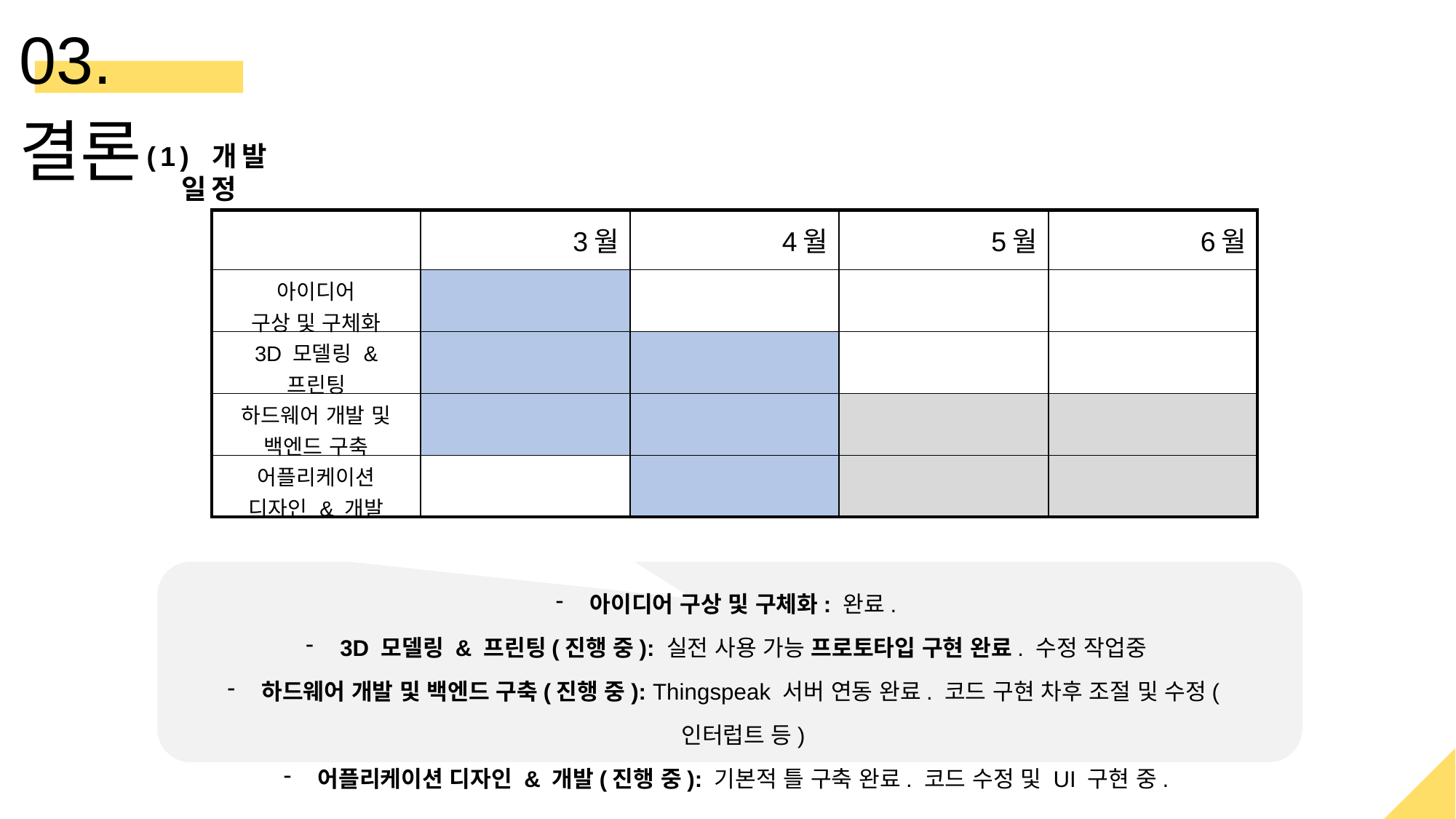

03. 결론

(1) 개발 일정
|  | 3월 | 4월 | 5월 | 6월 |
| --- | --- | --- | --- | --- |
| 아이디어 구상 및 구체화 |  |  |  |  |
| 3D 모델링 & 프린팅 |  |  |  |  |
| 하드웨어 개발 및 백엔드 구축 |  |  |  |  |
| 어플리케이션 디자인 & 개발 |  |  |  |  |

아이디어 구상 및 구체화: 완료.
3D 모델링 & 프린팅(진행 중): 실전 사용 가능 프로토타입 구현 완료. 수정 작업중
하드웨어 개발 및 백엔드 구축(진행 중): Thingspeak 서버 연동 완료. 코드 구현 차후 조절 및 수정(인터럽트 등)
어플리케이션 디자인 & 개발(진행 중): 기본적 틀 구축 완료. 코드 수정 및 UI 구현 중.